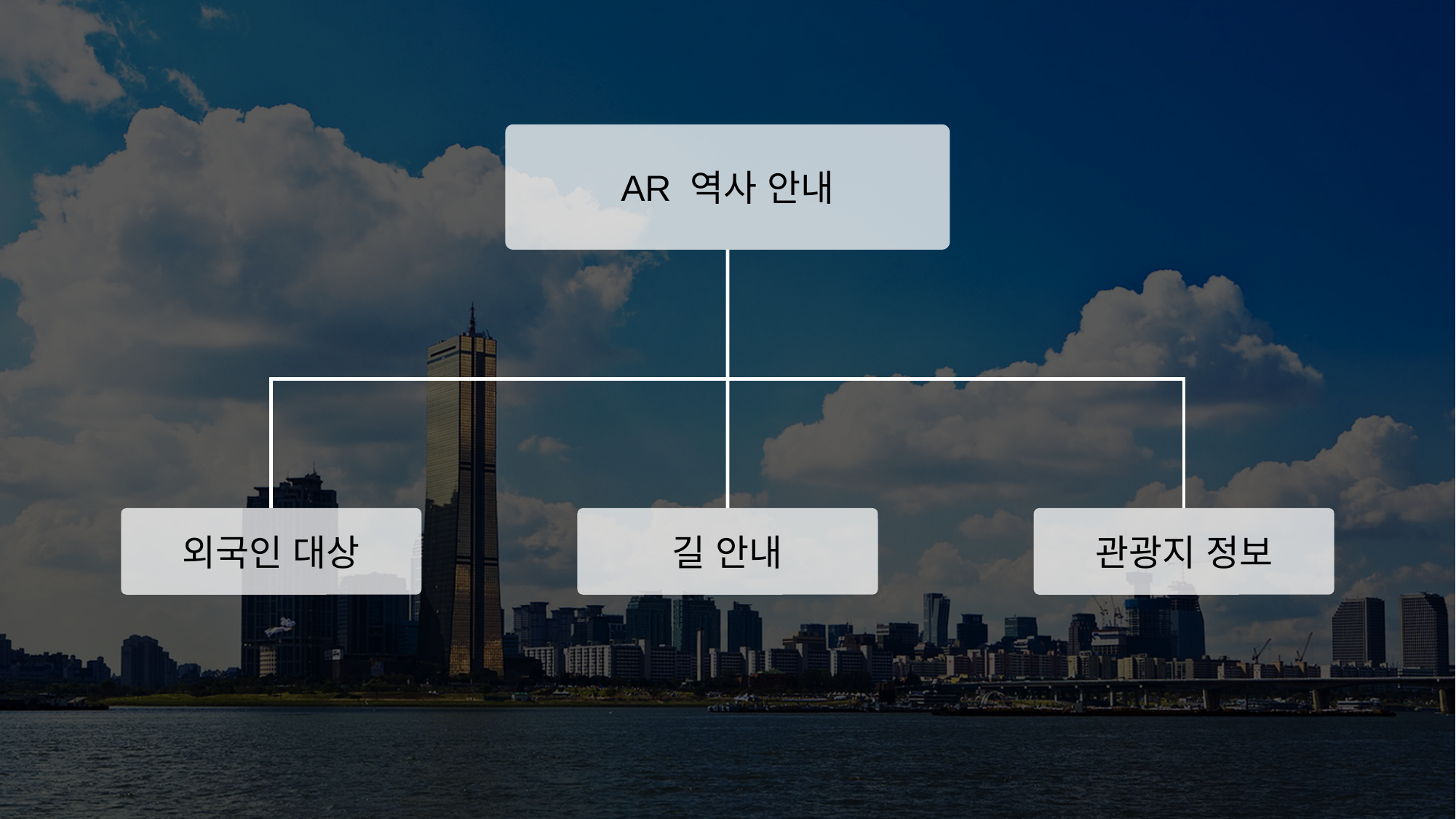

AR 역사 안내
길 안내
외국인 대상
관광지 정보